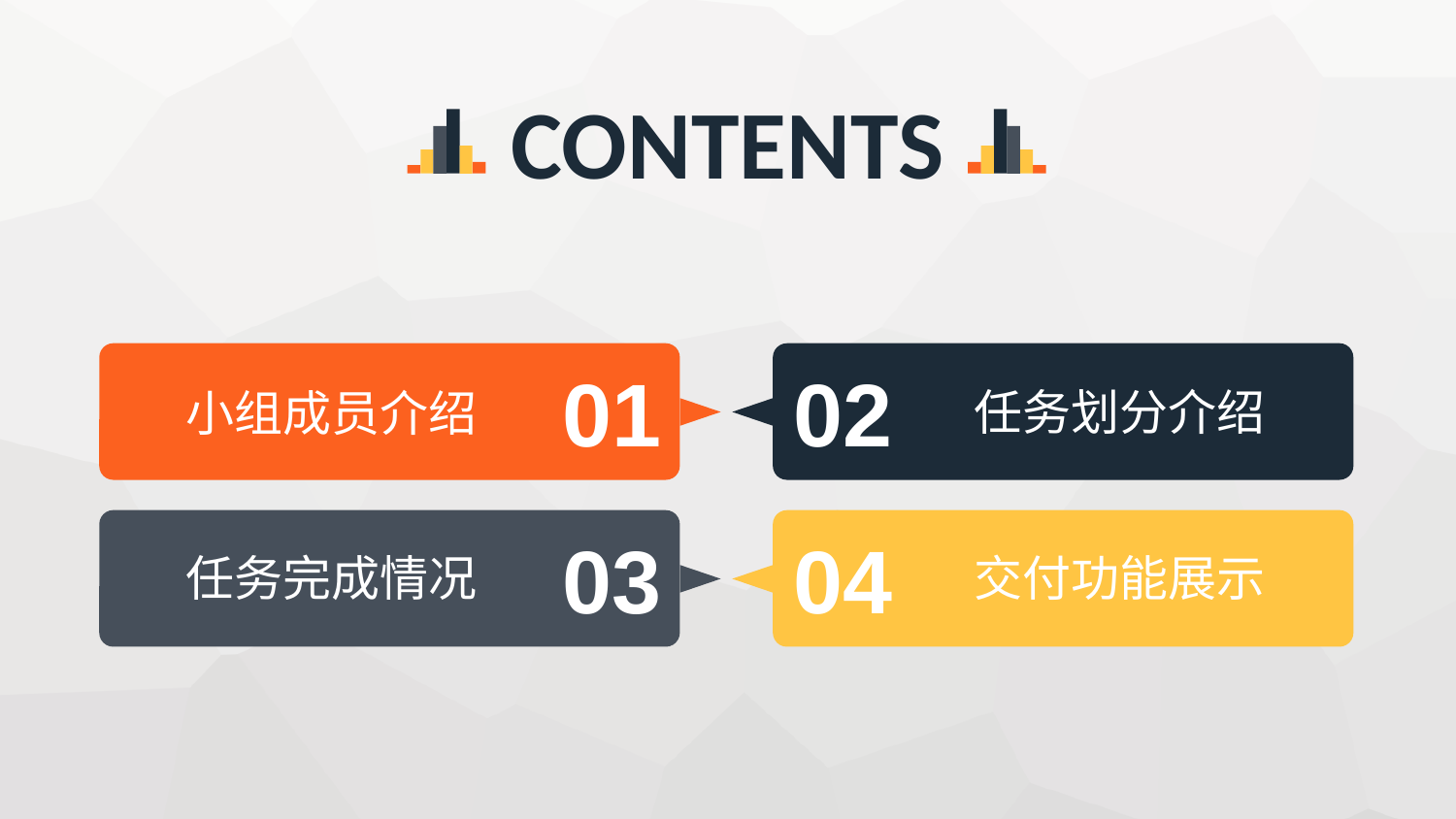

CONTENTS

01
02
任务划分介绍
小组成员介绍

03
04
任务完成情况
交付功能展示